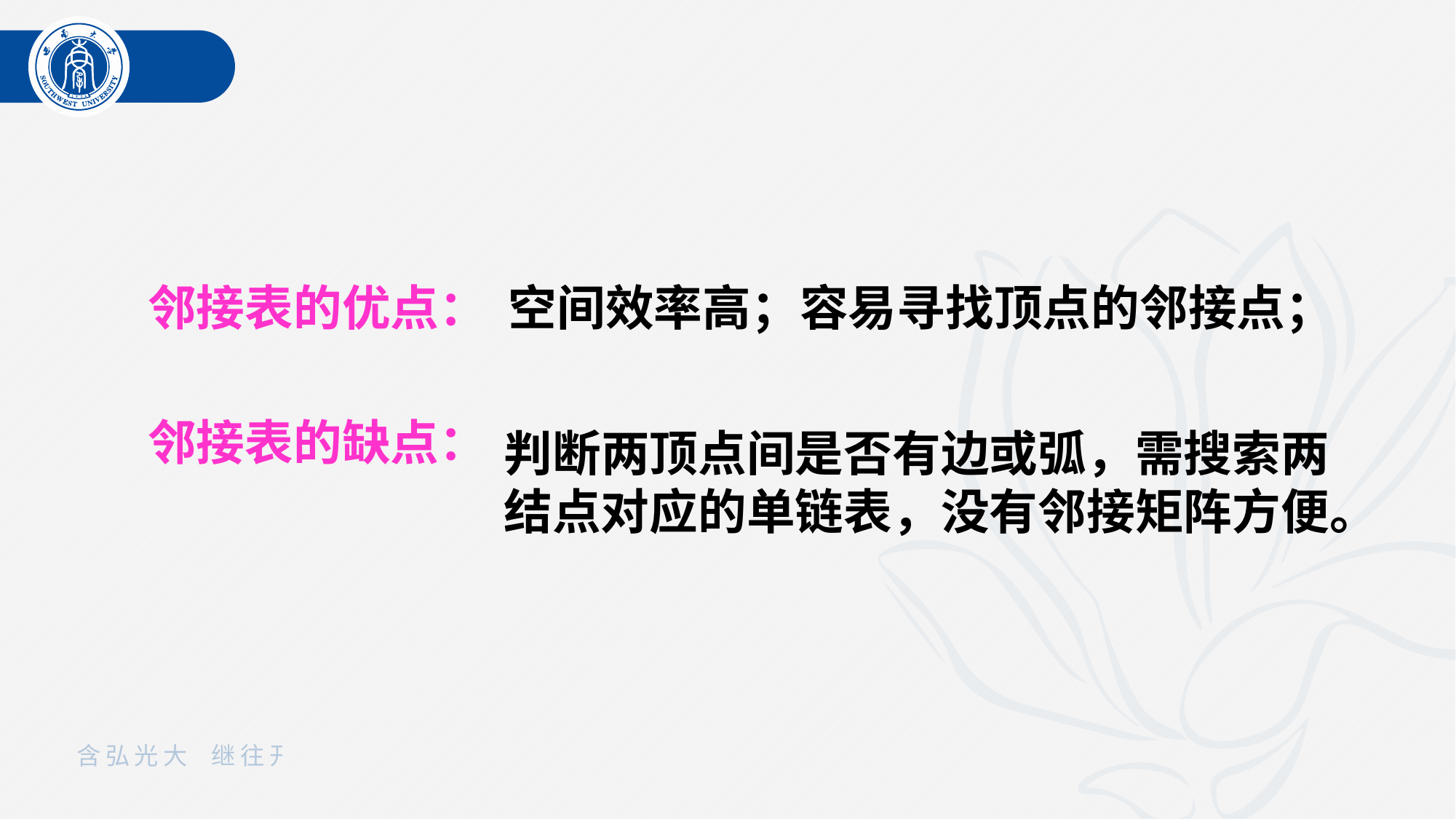

空间效率高；容易寻找顶点的邻接点；
邻接表的优点：
邻接表的缺点：
判断两顶点间是否有边或弧，需搜索两结点对应的单链表，没有邻接矩阵方便。